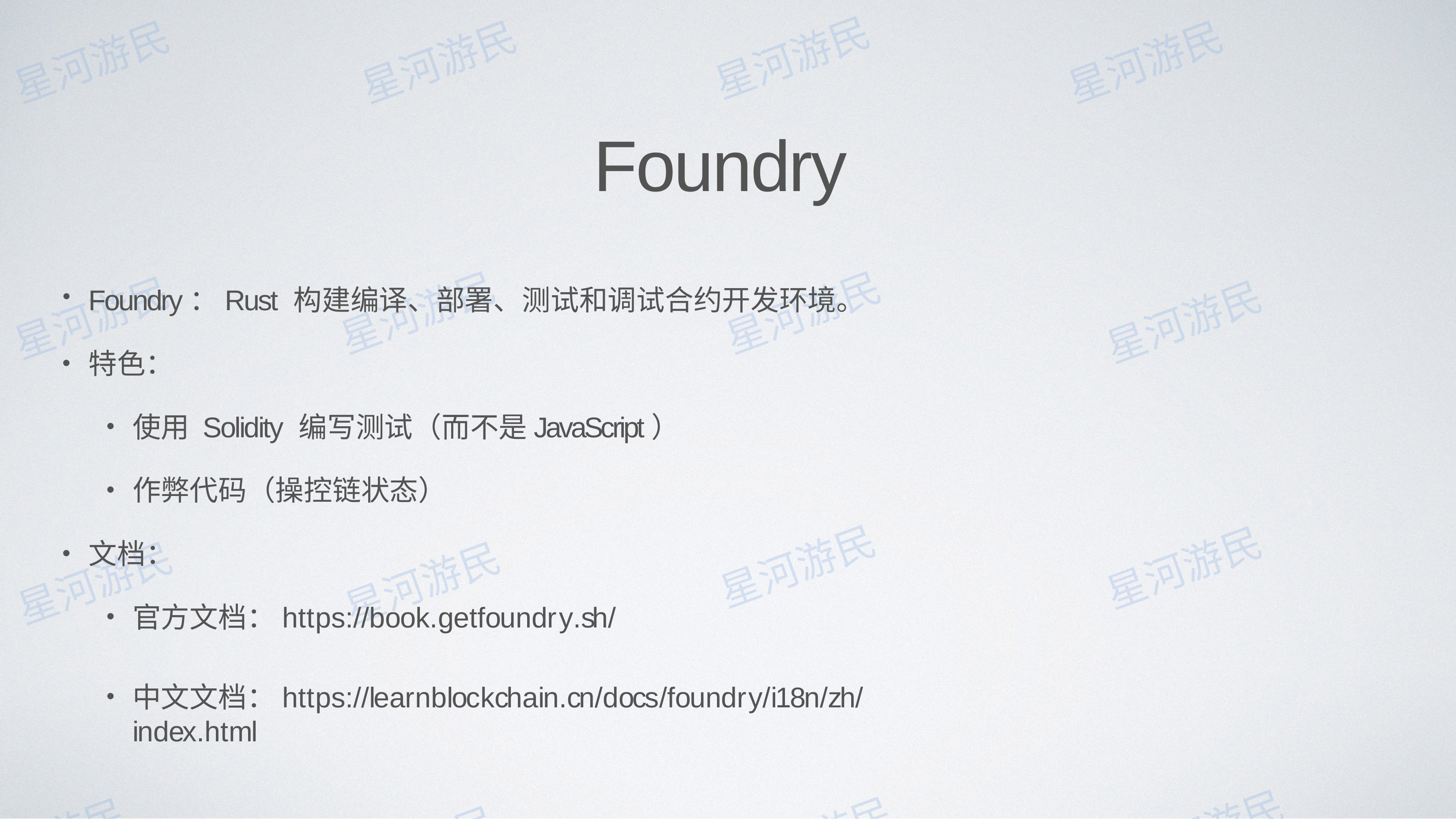

# Foundry
Foundry：Rust 构建编译、部署、测试和调试合约开发环境。

特⾊：

使⽤ Solidity 编写测试（⽽不是JavaScript）

作弊代码（操控链状态）

⽂档：

官⽅⽂档：https://book.getfoundry.sh/

中⽂⽂档：https://learnblockchain.cn/docs/foundry/i18n/zh/index.html